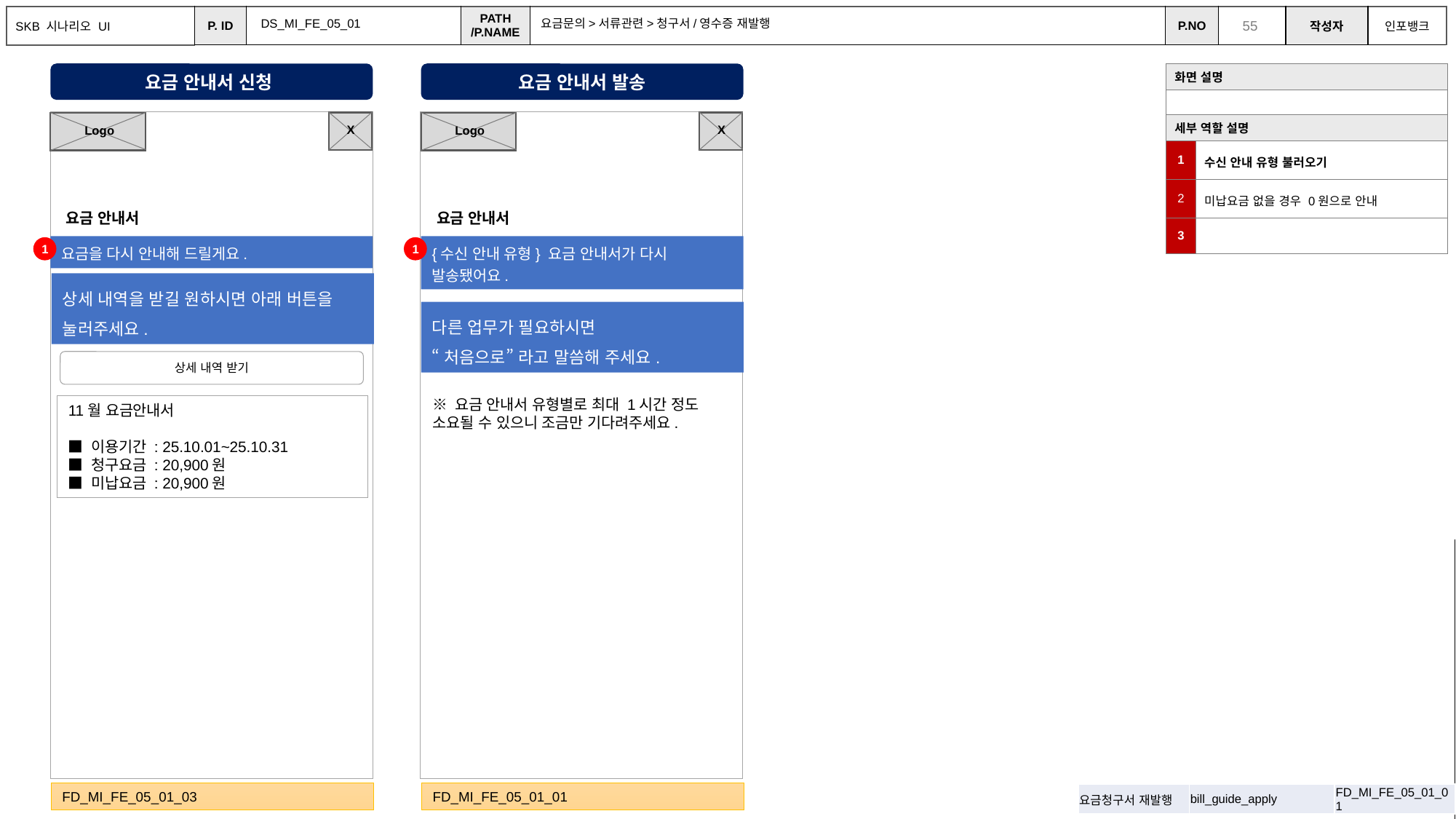

DS_MI_FE_05_01
요금문의>서류관련>청구서/영수증 재발행
요금 안내서 신청
요금 안내서 발송
| 화면 설명 |  |
| --- | --- |
|  |  |
| 세부 역할 설명 |  |
| 1 | 수신 안내 유형 불러오기 |
| 2 | 미납요금 없을 경우 0원으로 안내 |
| 3 |  |

X

X

Logo

Logo
요금 안내서
요금 안내서
요금을 다시 안내해 드릴게요.
{수신 안내 유형} 요금 안내서가 다시 발송됐어요.
1
1
상세 내역을 받길 원하시면 아래 버튼을 눌러주세요.
다른 업무가 필요하시면
“처음으로” 라고 말씀해 주세요.

상세 내역 받기
※ 요금 안내서 유형별로 최대 1시간 정도
소요될 수 있으니 조금만 기다려주세요.
11월 요금안내서
■ 이용기간 : 25.10.01~25.10.31
■ 청구요금 : 20,900원
■ 미납요금 : 20,900원
챗봇에 시나리오와 동일
처리되는 시간이 있어, 1시간 내로 처리됩니다.
실시간성 아님
챗봇의 내용과 동일하게 멘트 구성하기
화면에 보여줌
신청되었습니다. 화면안내

FD_MI_FE_05_01_03
FD_MI_FE_05_01_01
| 요금청구서 재발행 | bill\_guide\_apply | FD\_MI\_FE\_05\_01\_01 |
| --- | --- | --- |